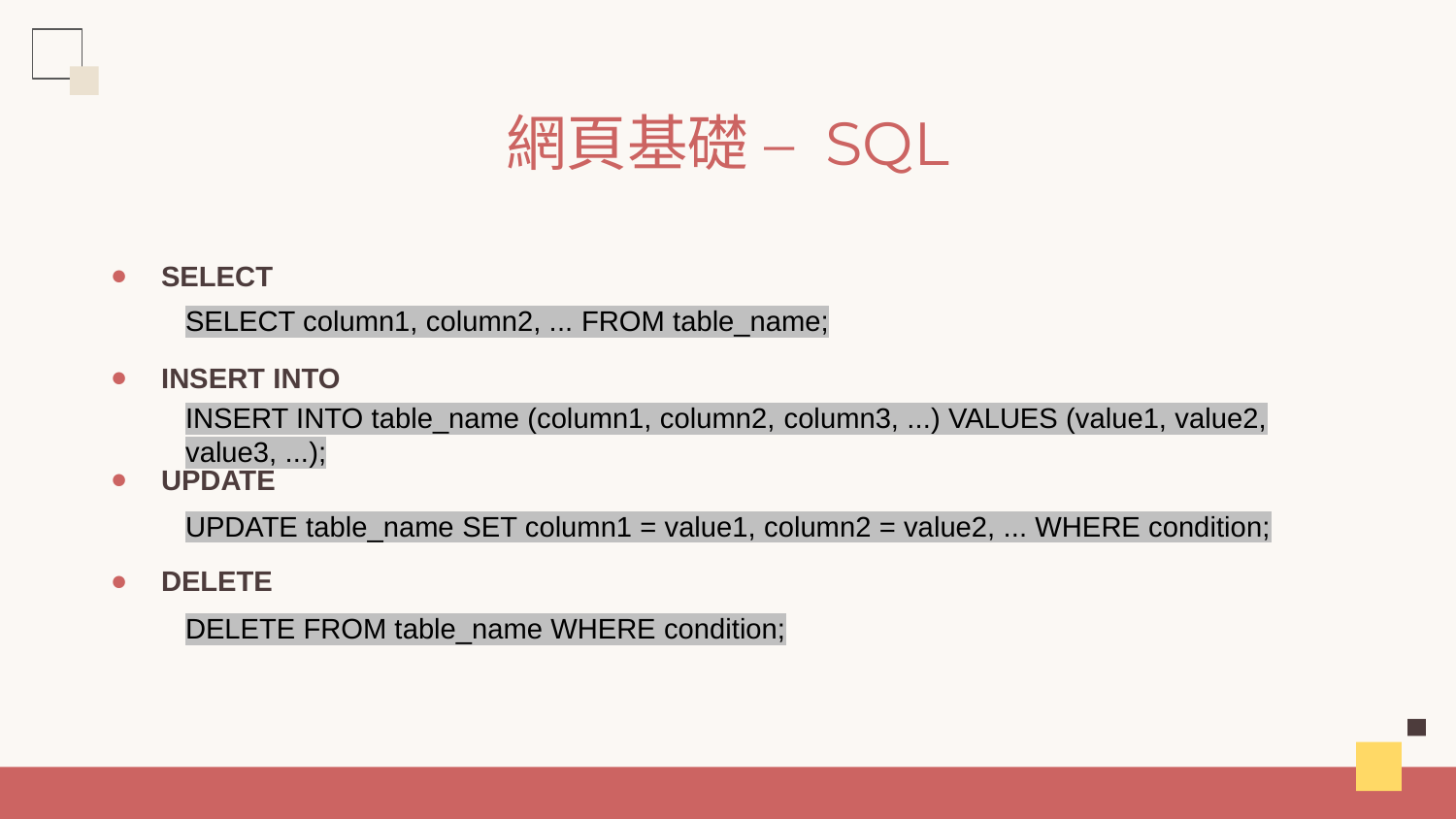

# 網頁基礎 – SQL
SELECT

INSERT INTO

UPDATE

DELETE
SELECT column1, column2, ... FROM table_name;
INSERT INTO table_name (column1, column2, column3, ...) VALUES (value1, value2, value3, ...);
UPDATE table_name SET column1 = value1, column2 = value2, ... WHERE condition;
DELETE FROM table_name WHERE condition;